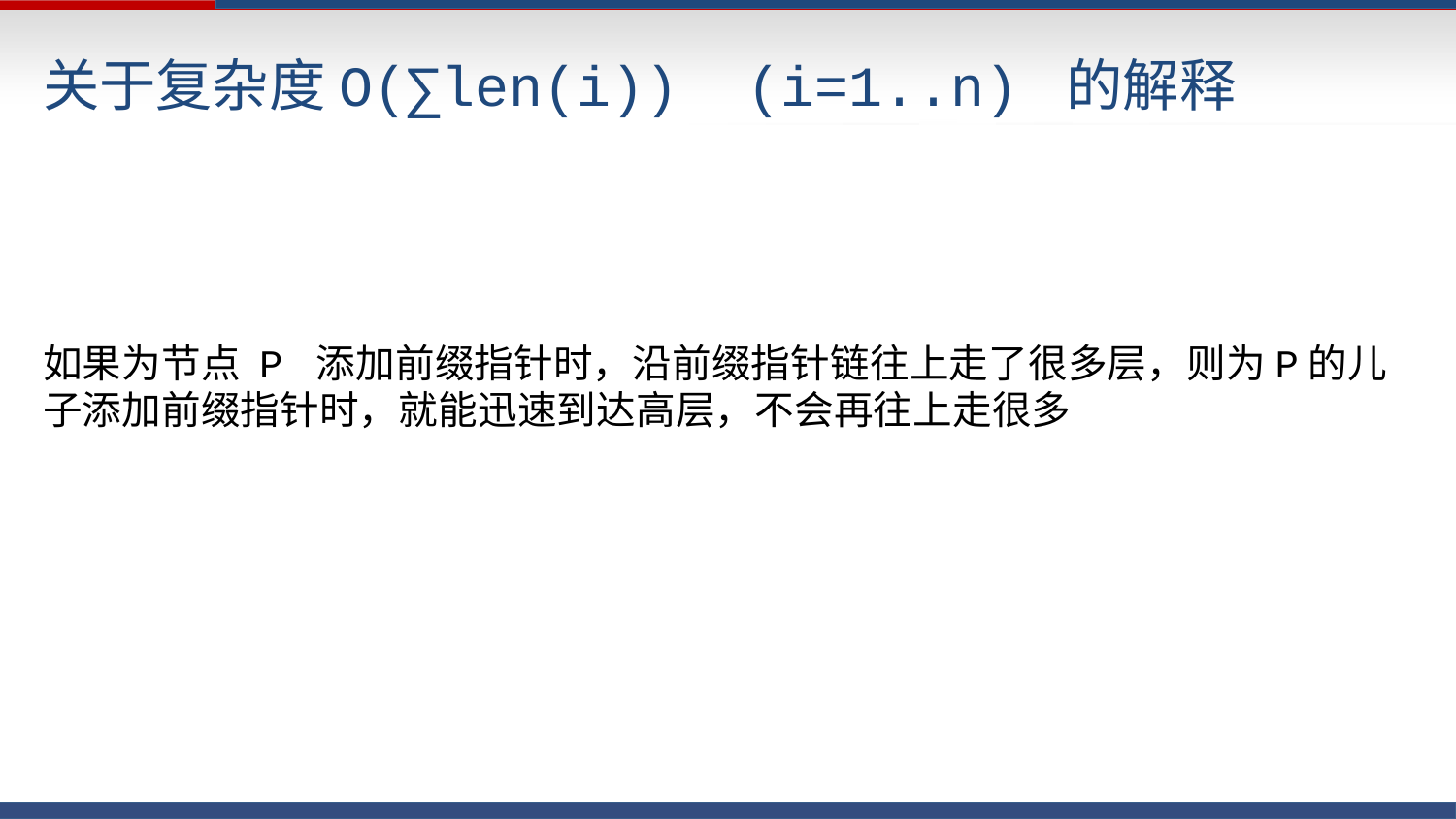

关于复杂度O(∑len(i))  (i=1..n) 的解释

如果为节点 P 添加前缀指针时，沿前缀指针链往上走了很多层，则为P的儿子添加前缀指针时，就能迅速到达高层，不会再往上走很多